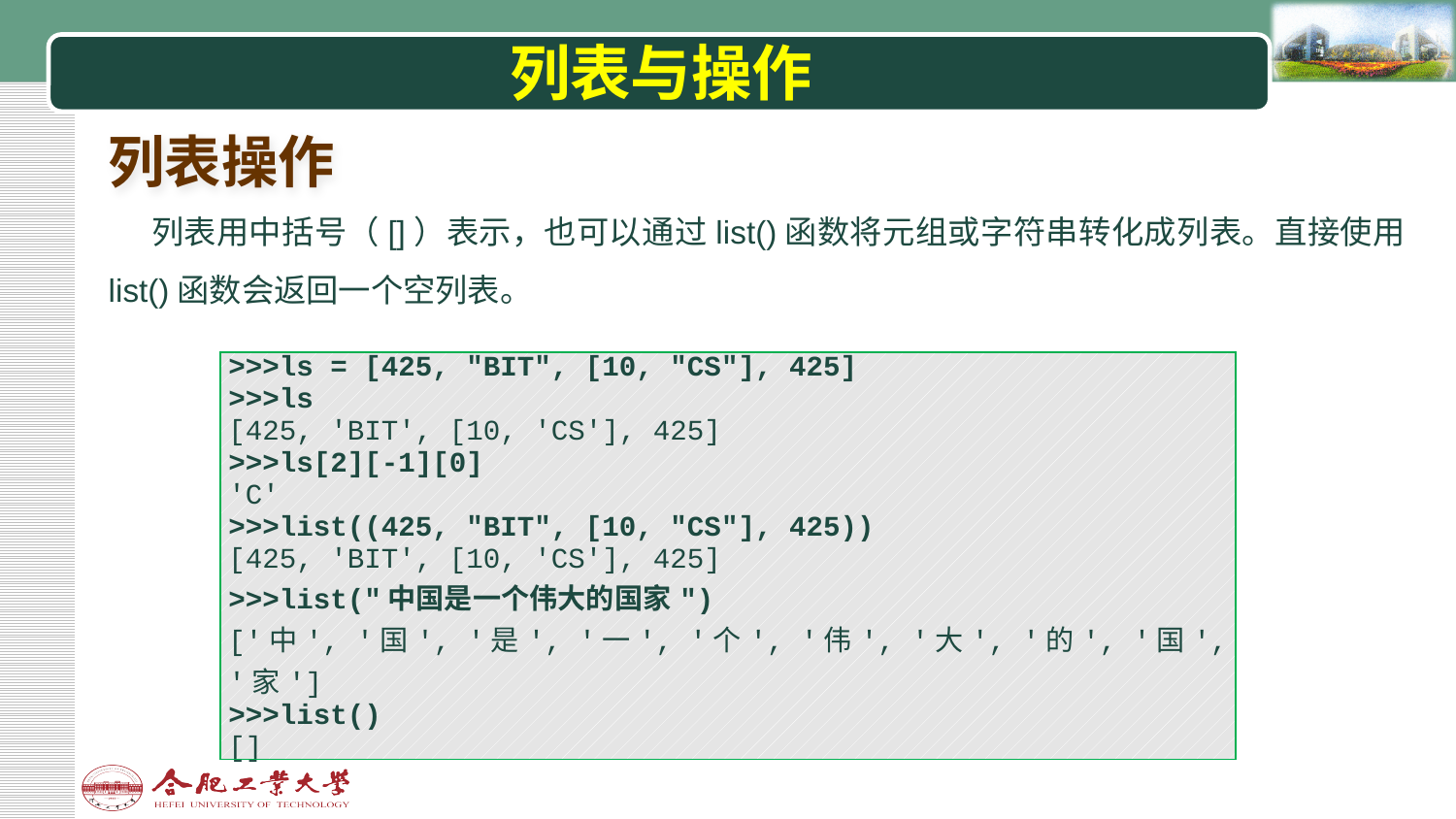

# 列表与操作
列表操作
列表用中括号（[]）表示，也可以通过list()函数将元组或字符串转化成列表。直接使用list()函数会返回一个空列表。
| >>>ls = [425, "BIT", [10, "CS"], 425] >>>ls [425, 'BIT', [10, 'CS'], 425] >>>ls[2][-1][0] 'C' >>>list((425, "BIT", [10, "CS"], 425)) [425, 'BIT', [10, 'CS'], 425] >>>list("中国是一个伟大的国家") ['中', '国', '是', '一', '个', '伟', '大', '的', '国', '家'] >>>list() [] |
| --- |